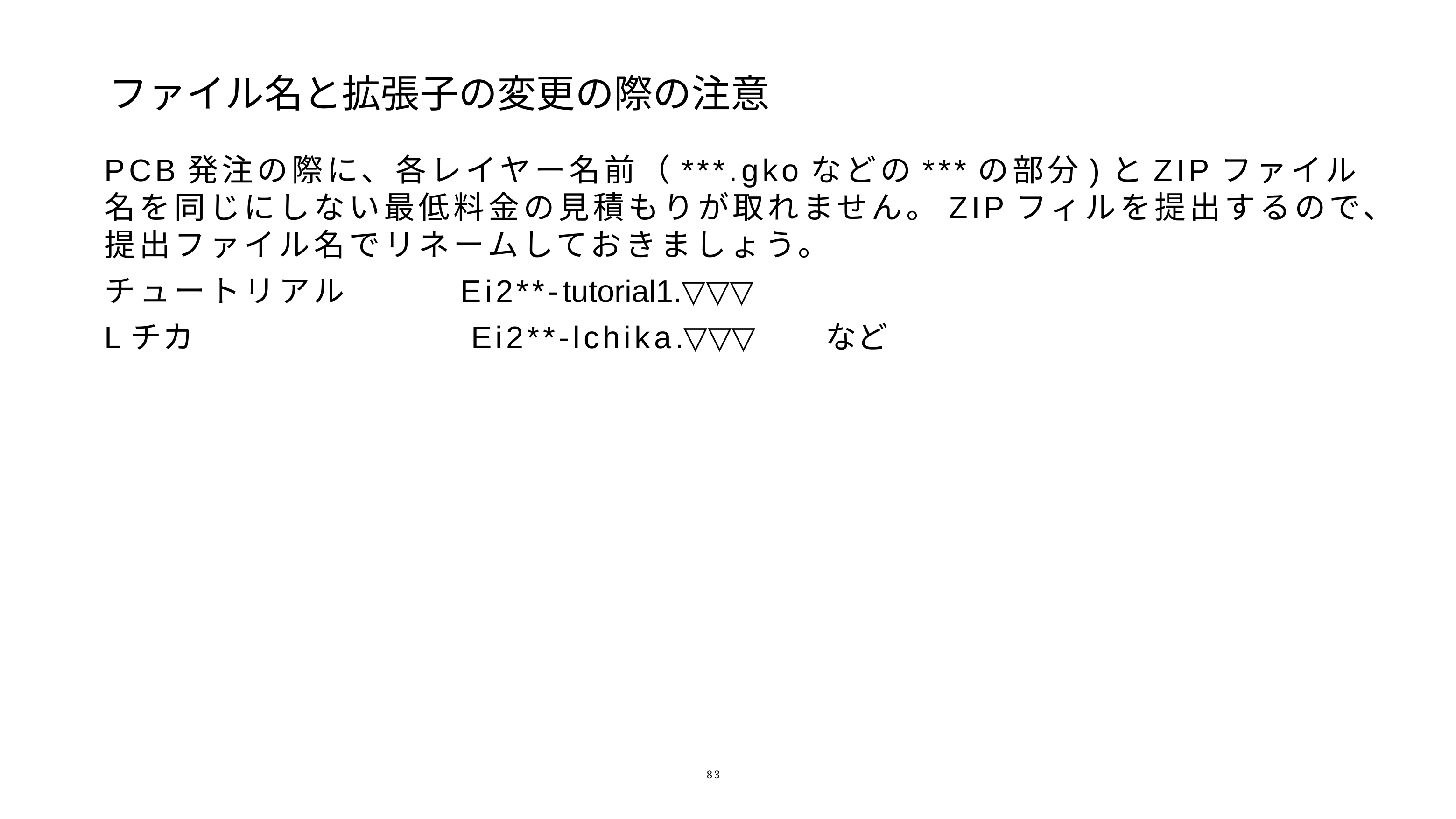

ファイル名と拡張子の変更の際の注意
PCB発注の際に、各レイヤー名前（***.gkoなどの***の部分)とZIPファイル名を同じにしない最低料金の見積もりが取れません。ZIPフィルを提出するので、提出ファイル名でリネームしておきましょう。
チュートリアル　　　Ei2**-tutorial1.▽▽▽
Lチカ　　　　　　　　 Ei2**-lchika.▽▽▽　　など
83